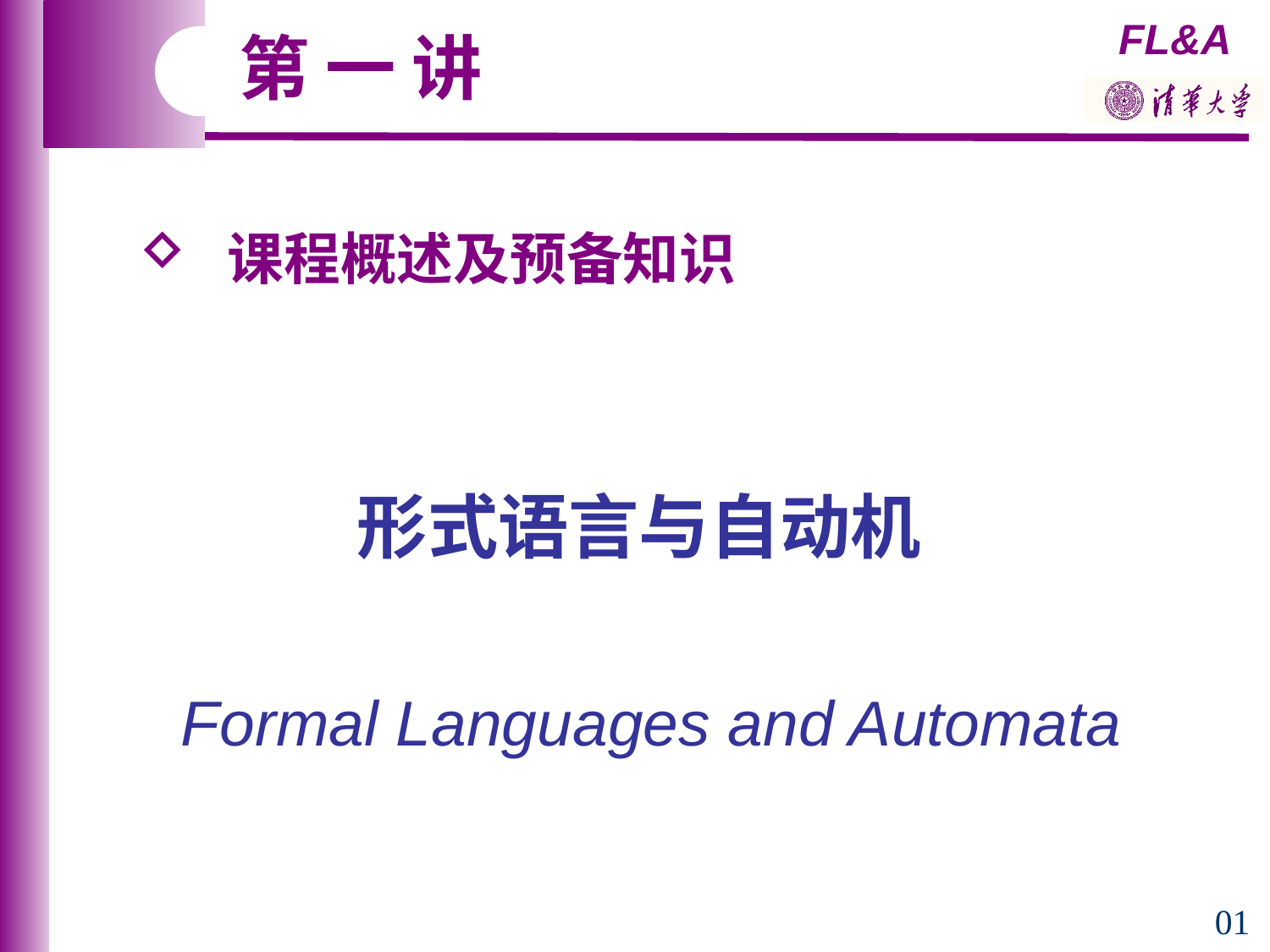

第 一 讲
  课程概述及预备知识
形式语言与自动机
Formal Languages and Automata
01